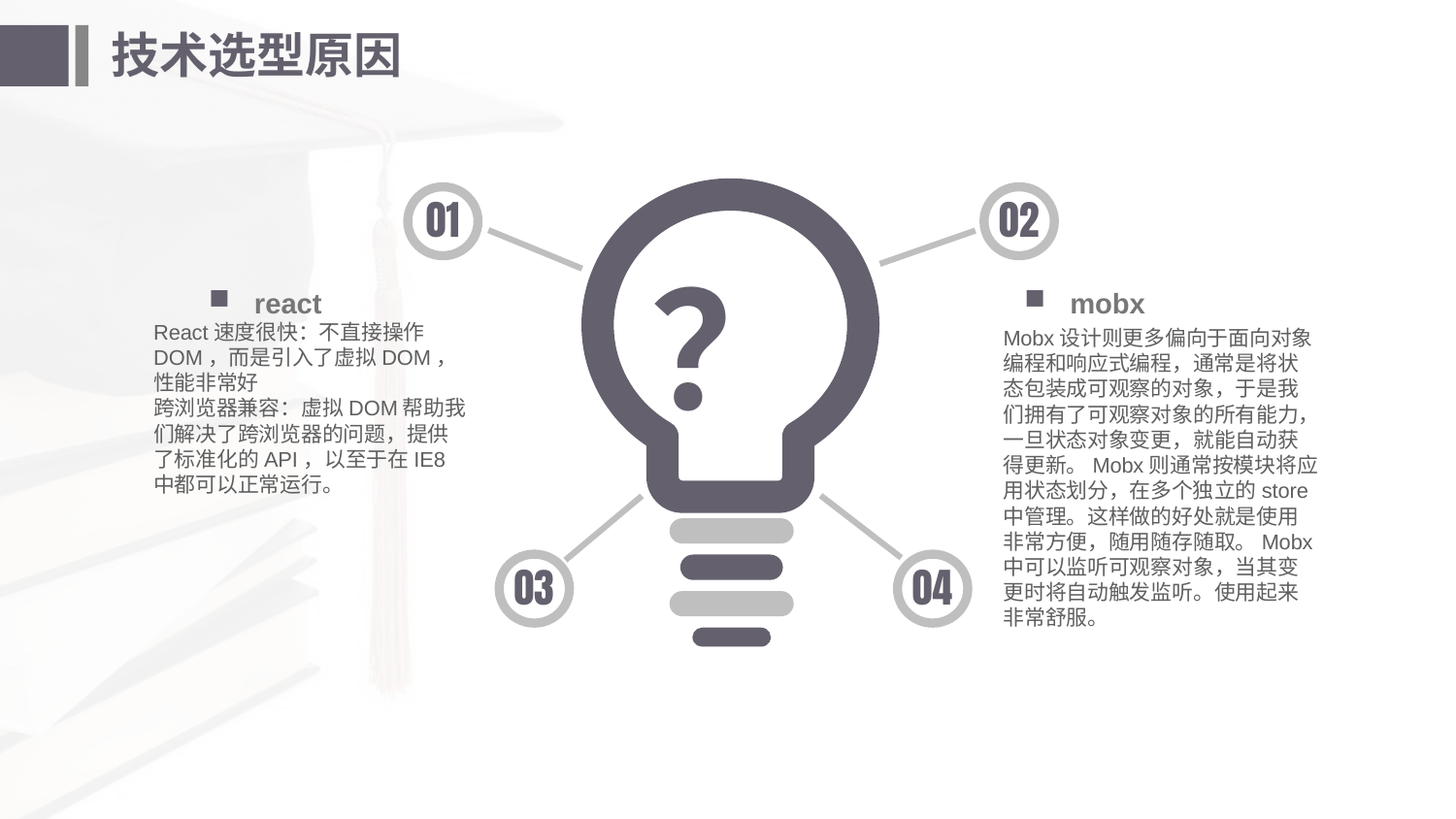

# 技术选型原因
01
02
？

react
mobx
React速度很快：不直接操作DOM，而是引入了虚拟DOM，性能非常好
跨浏览器兼容：虚拟DOM帮助我们解决了跨浏览器的问题，提供了标准化的API，以至于在IE8中都可以正常运行。
Mobx设计则更多偏向于面向对象编程和响应式编程，通常是将状态包装成可观察的对象，于是我们拥有了可观察对象的所有能力，一旦状态对象变更，就能自动获得更新。Mobx则通常按模块将应用状态划分，在多个独立的store中管理。这样做的好处就是使用非常方便，随用随存随取。Mobx中可以监听可观察对象，当其变更时将自动触发监听。使用起来非常舒服。

03
04